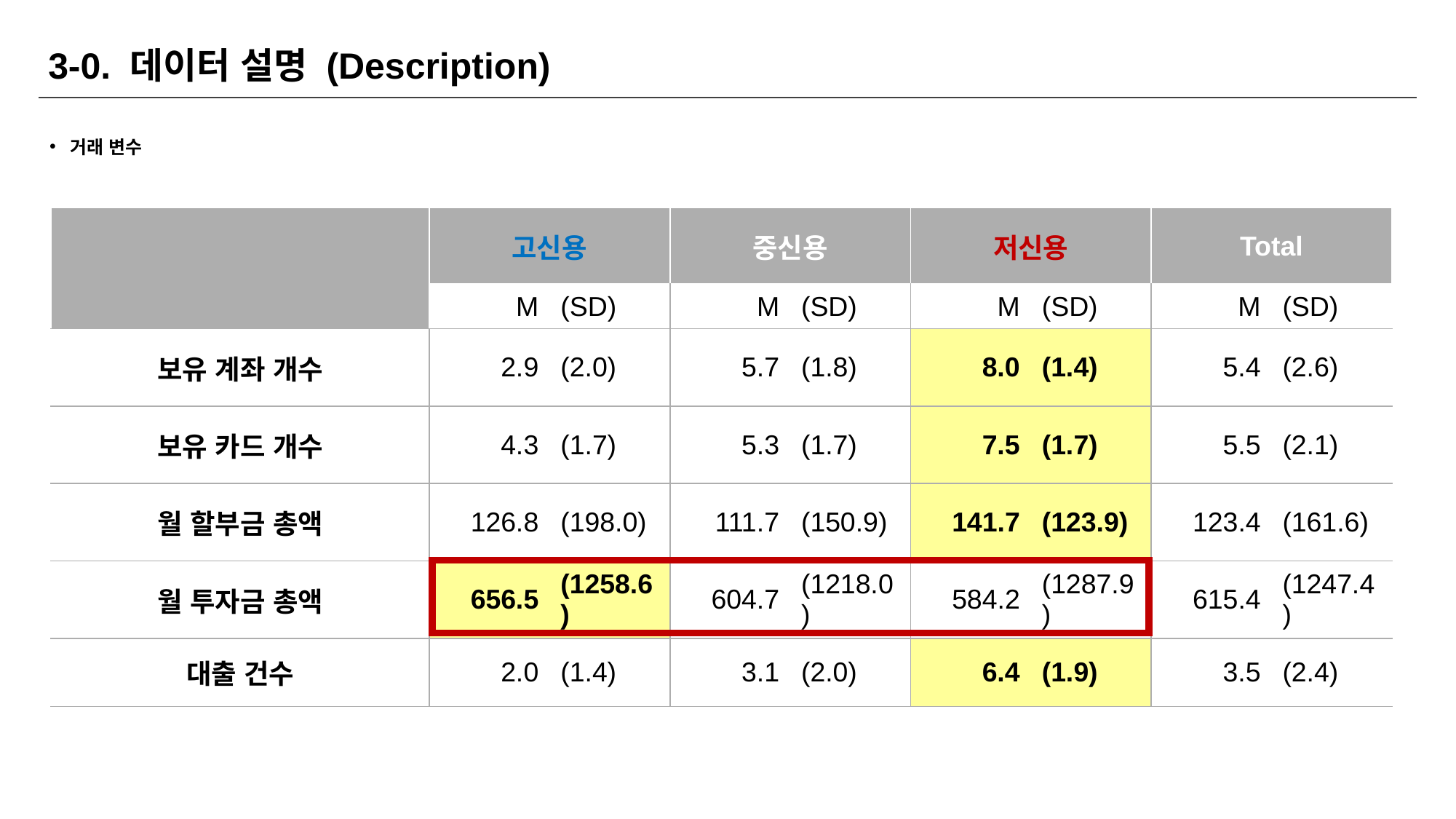

3-0. 데이터 설명 (Description)

거래 변수
|  | 고신용 |  | 중신용 |  | 저신용 |  | Total |  |
| --- | --- | --- | --- | --- | --- | --- | --- | --- |
|  | M | (SD) | M | (SD) | M | (SD) | M | (SD) |
| 보유 계좌 개수 | 2.9 | (2.0) | 5.7 | (1.8) | 8.0 | (1.4) | 5.4 | (2.6) |
| 보유 카드 개수 | 4.3 | (1.7) | 5.3 | (1.7) | 7.5 | (1.7) | 5.5 | (2.1) |
| 월 할부금 총액 | 126.8 | (198.0) | 111.7 | (150.9) | 141.7 | (123.9) | 123.4 | (161.6) |
| 월 투자금 총액 | 656.5 | (1258.6) | 604.7 | (1218.0) | 584.2 | (1287.9) | 615.4 | (1247.4) |
| 대출 건수 | 2.0 | (1.4) | 3.1 | (2.0) | 6.4 | (1.9) | 3.5 | (2.4) |